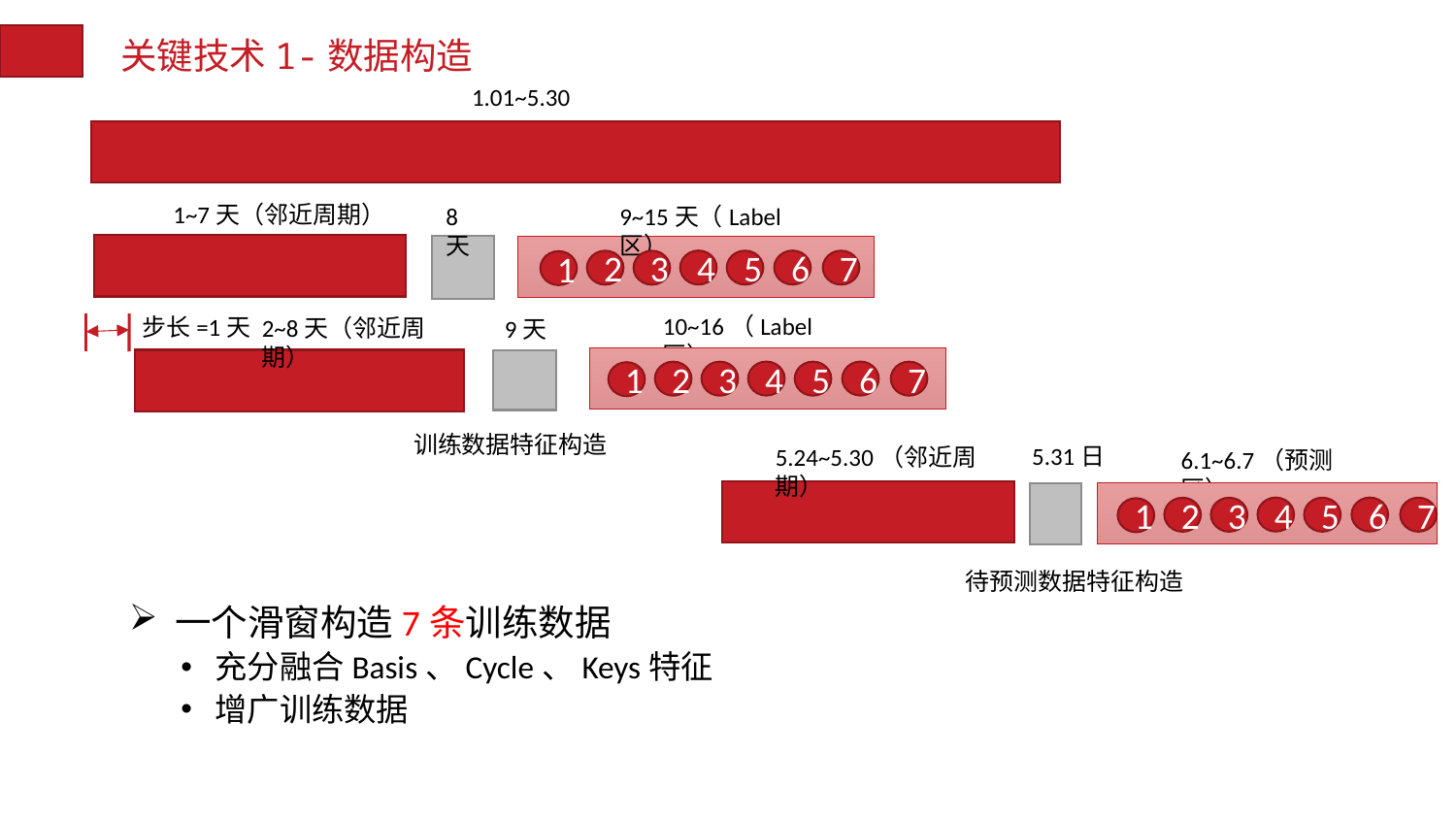

关键技术1-数据构造
1.01~5.30

1~7天（邻近周期）
8天
9~15天（Label区）

10~16（Label区）
2~8天（邻近周期）
9天

训练数据特征构造
5.31日
5.24~5.30（邻近周期）
6.1~6.7（预测区）

待预测数据特征构造
4
6
5
7
2
3
1
步长=1天

4
6
5
7
2
3
1

4
6
5
7
2
3
1
一个滑窗构造7条训练数据
充分融合Basis、Cycle、Keys特征
增广训练数据